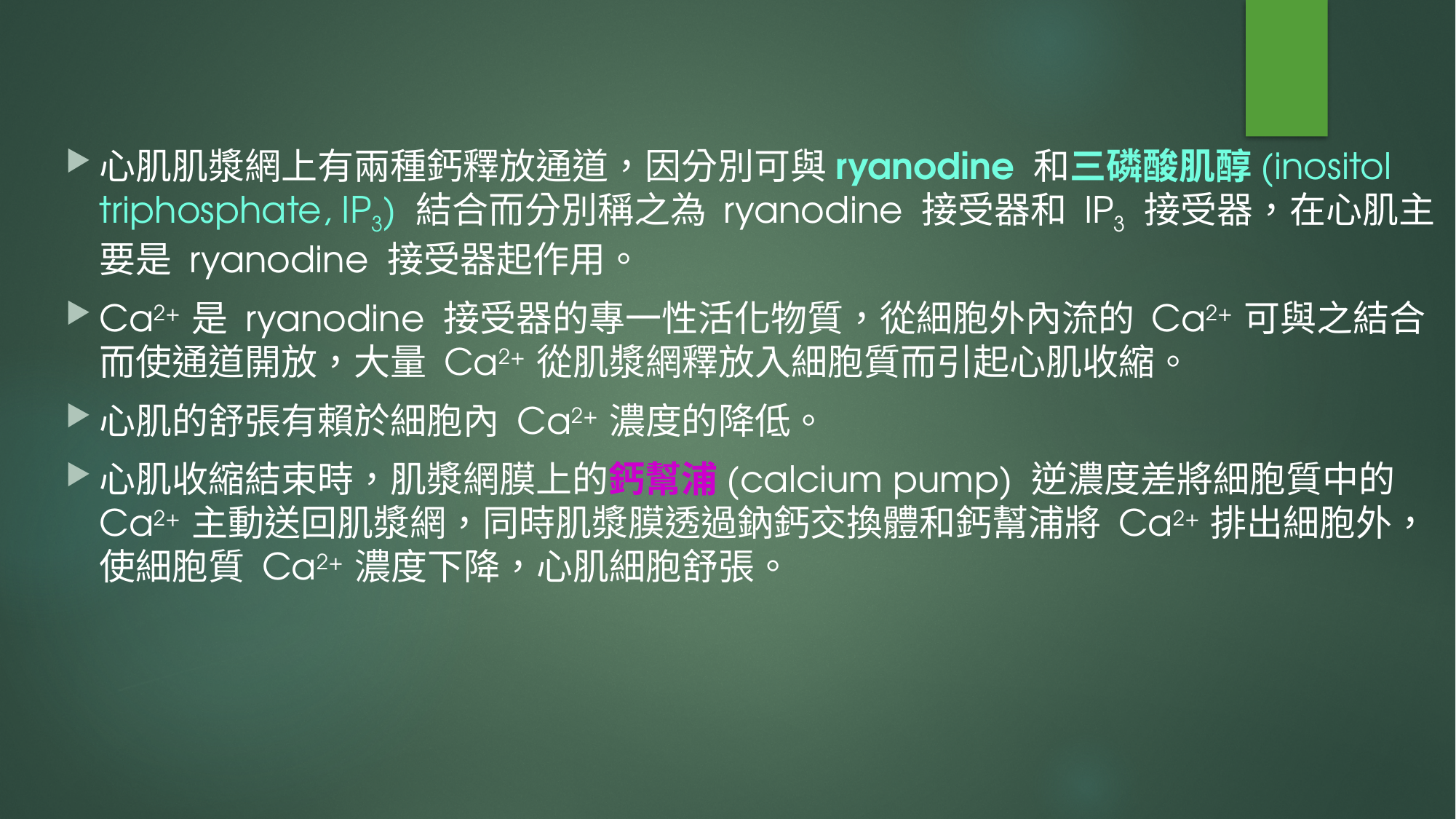

心肌肌漿網上有兩種鈣釋放通道，因分別可與ryanodine 和三磷酸肌醇(inositol triphosphate, IP3) 結合而分別稱之為 ryanodine 接受器和 IP3 接受器，在心肌主要是 ryanodine 接受器起作用。
Ca2+ 是 ryanodine 接受器的專一性活化物質，從細胞外內流的 Ca2+ 可與之結合而使通道開放，大量 Ca2+ 從肌漿網釋放入細胞質而引起心肌收縮。
心肌的舒張有賴於細胞內 Ca2+ 濃度的降低。
心肌收縮結束時，肌漿網膜上的鈣幫浦(calcium pump) 逆濃度差將細胞質中的 Ca2+ 主動送回肌漿網，同時肌漿膜透過鈉鈣交換體和鈣幫浦將 Ca2+ 排出細胞外， 使細胞質 Ca2+ 濃度下降，心肌細胞舒張。